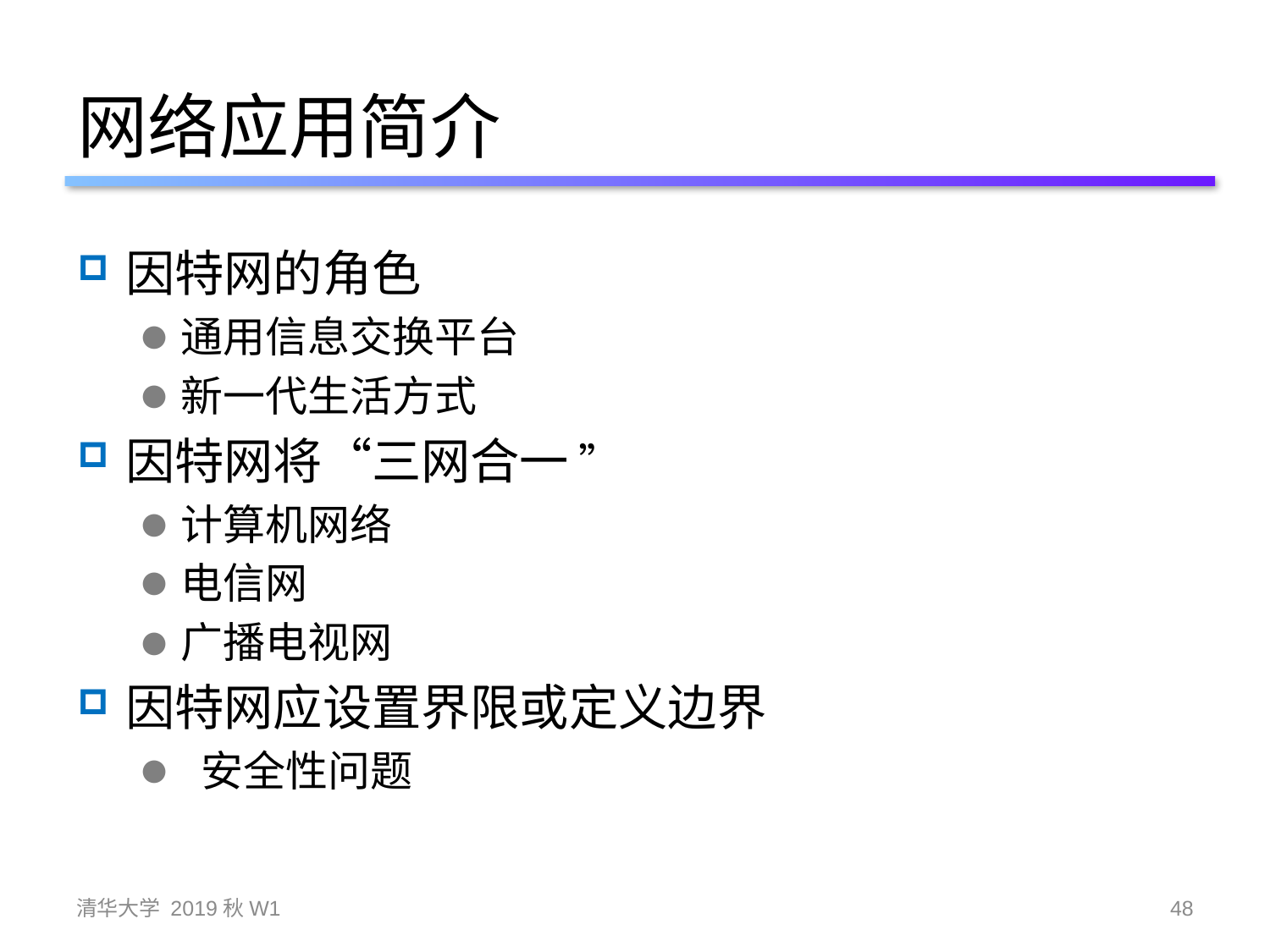

# 网络应用简介
因特网的角色
通用信息交换平台
新一代生活方式
因特网将“三网合一 ”
计算机网络
电信网
广播电视网
因特网应设置界限或定义边界
 安全性问题
清华大学 2019秋W1
48